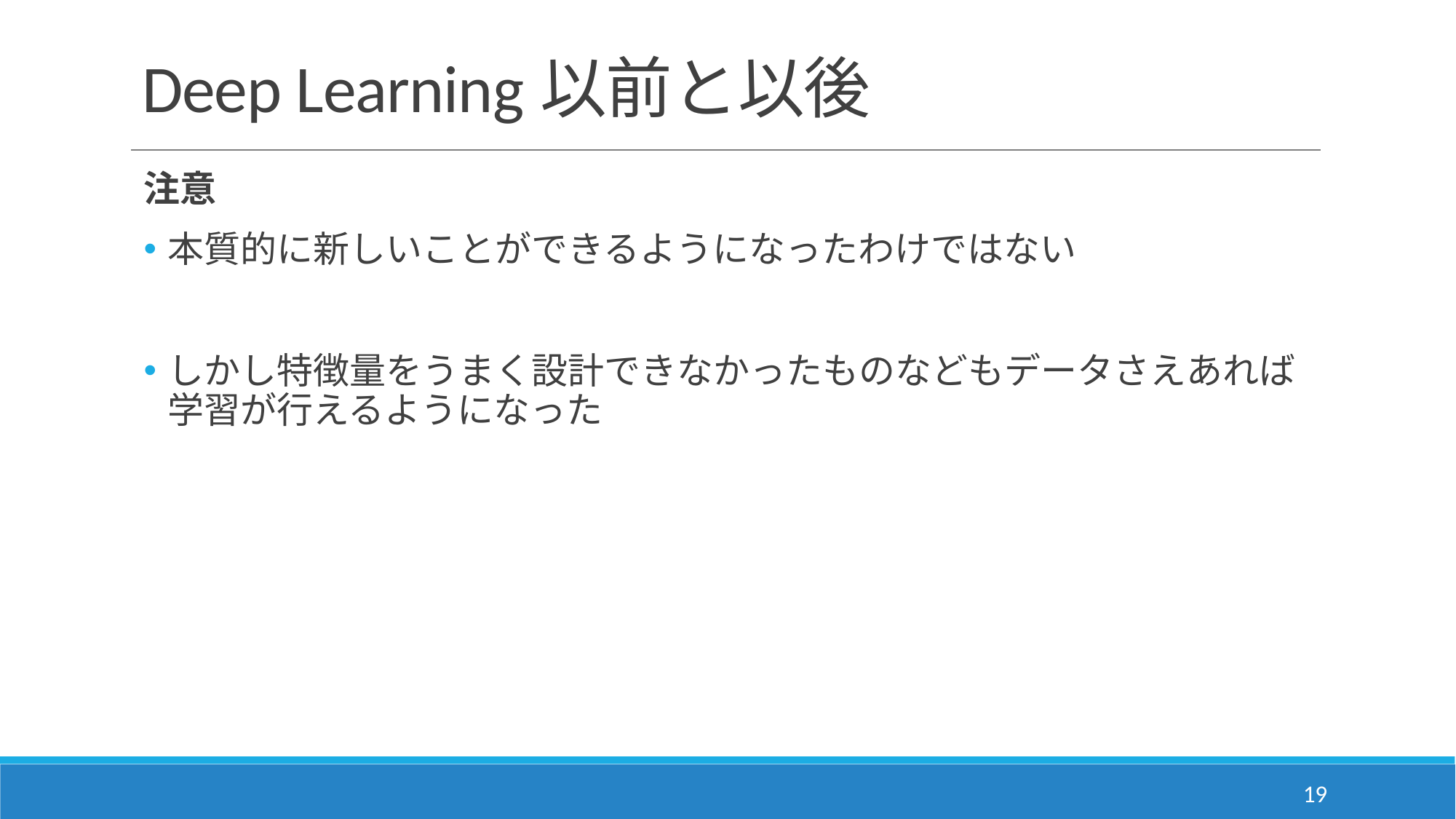

# Deep Learning以前と以後
注意
本質的に新しいことができるようになったわけではない

しかし特徴量をうまく設計できなかったものなどもデータさえあれば
学習が行えるようになった
19